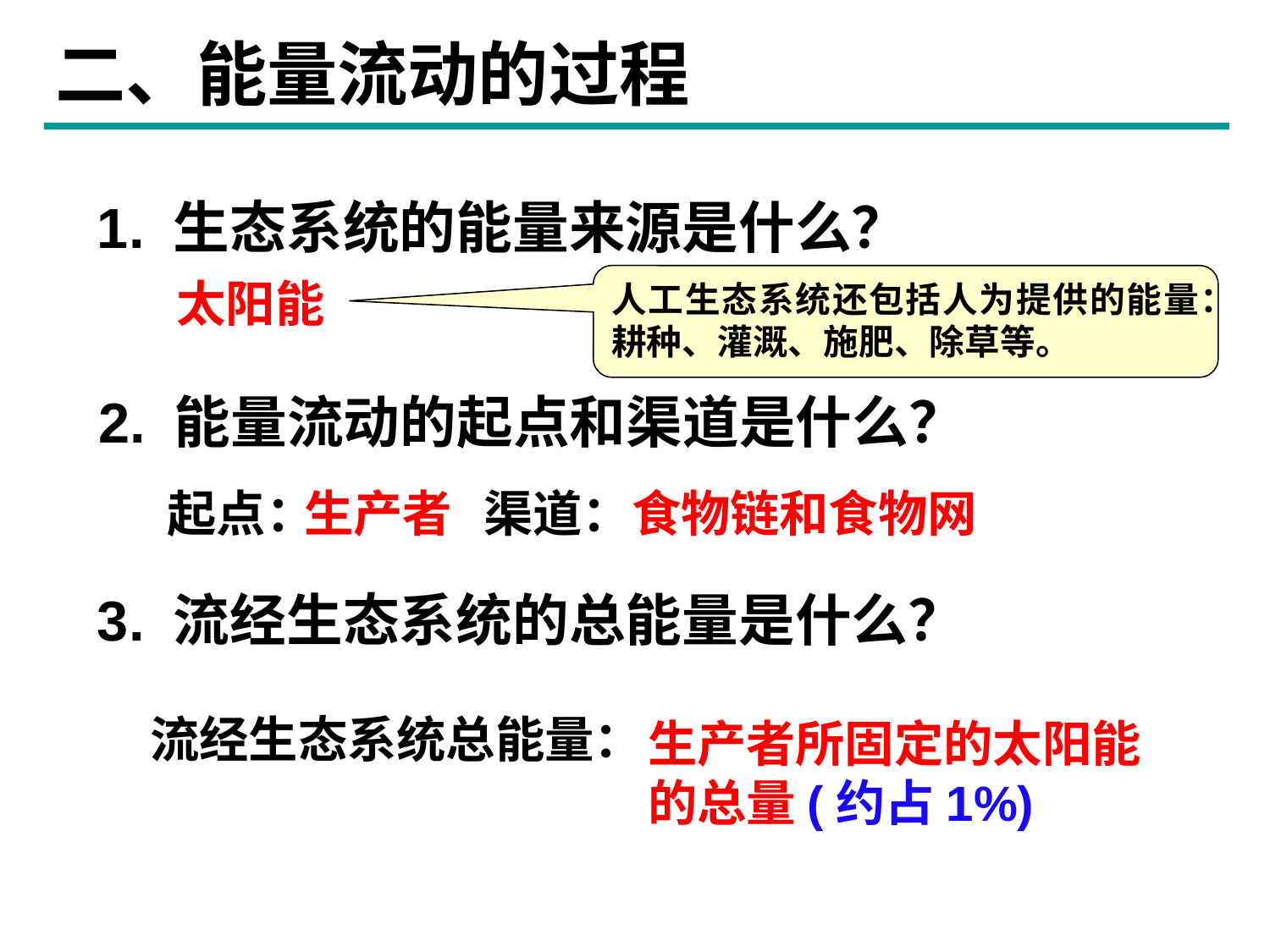

二、能量流动的过程
1. 生态系统的能量来源是什么？
人工生态系统还包括人为提供的能量：耕种、灌溉、施肥、除草等。
太阳能
2. 能量流动的起点和渠道是什么？
起点：               渠道：食物链和食物网
生产者
3. 流经生态系统的总能量是什么？
流经生态系统总能量：
生产者所固定的太阳能的总量(约占1%)